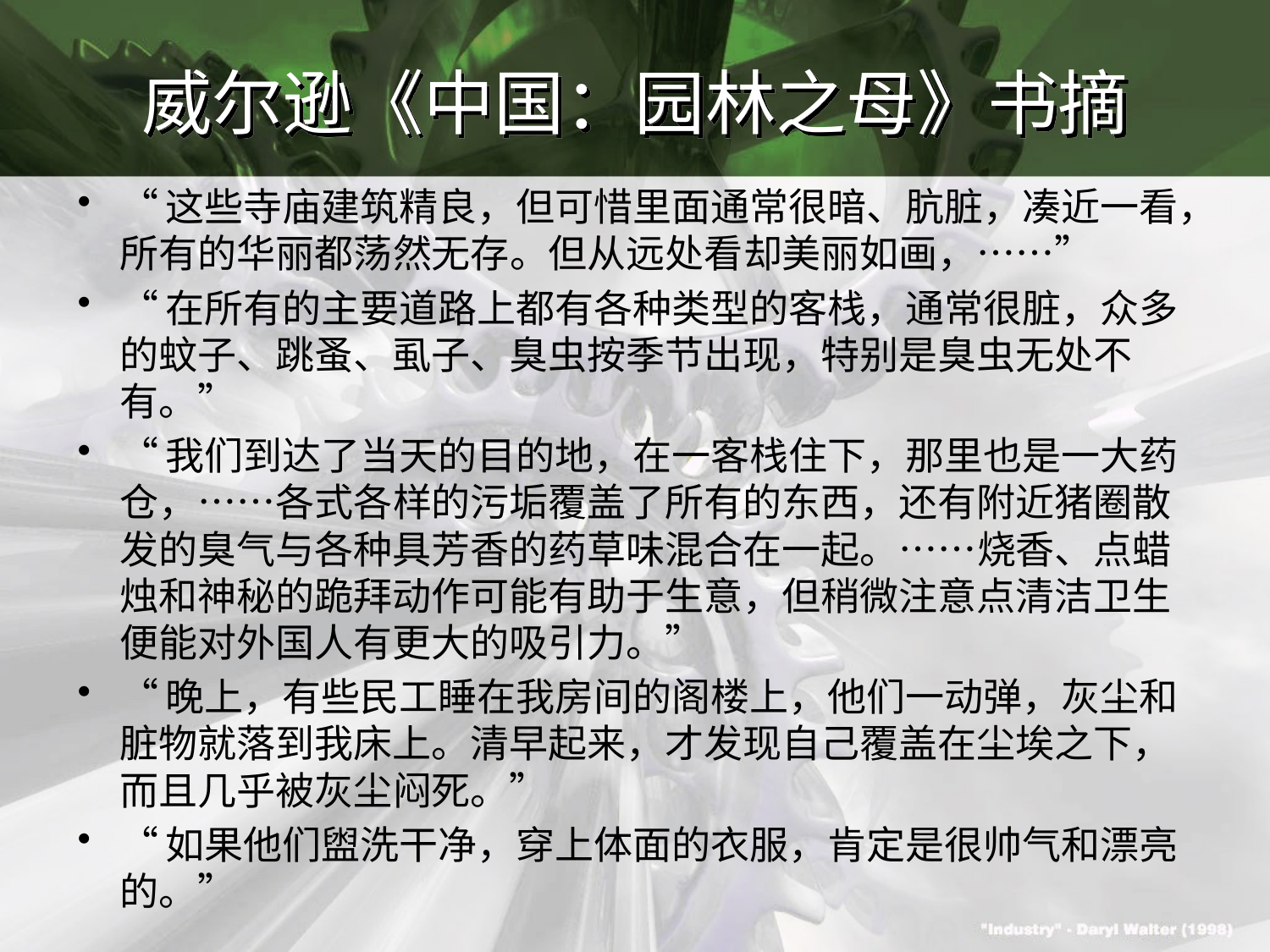

# 威尔逊《中国：园林之母》书摘
“这些寺庙建筑精良，但可惜里面通常很暗、肮脏，凑近一看，所有的华丽都荡然无存。但从远处看却美丽如画，……”
“在所有的主要道路上都有各种类型的客栈，通常很脏，众多的蚊子、跳蚤、虱子、臭虫按季节出现，特别是臭虫无处不有。”
“我们到达了当天的目的地，在一客栈住下，那里也是一大药仓，……各式各样的污垢覆盖了所有的东西，还有附近猪圈散发的臭气与各种具芳香的药草味混合在一起。……烧香、点蜡烛和神秘的跪拜动作可能有助于生意，但稍微注意点清洁卫生便能对外国人有更大的吸引力。”
“晚上，有些民工睡在我房间的阁楼上，他们一动弹，灰尘和脏物就落到我床上。清早起来，才发现自己覆盖在尘埃之下，而且几乎被灰尘闷死。”
“如果他们盥洗干净，穿上体面的衣服，肯定是很帅气和漂亮的。”